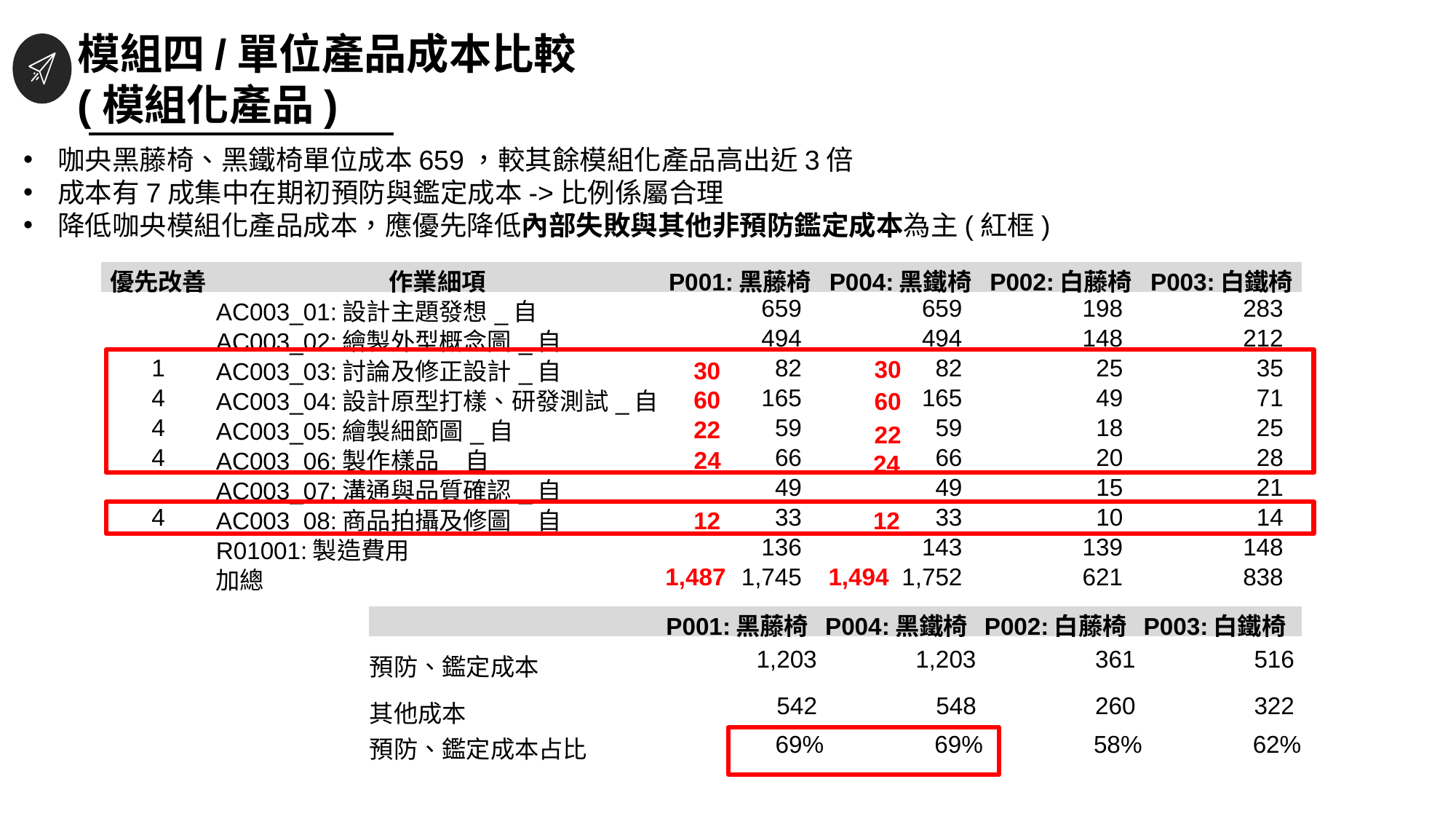

模組四/單位產品成本比較
(模組化產品)

咖央黑藤椅、黑鐵椅單位成本659，較其餘模組化產品高出近3倍
成本有7成集中在期初預防與鑑定成本->比例係屬合理
降低咖央模組化產品成本，應優先降低內部失敗與其他非預防鑑定成本為主(紅框)
| 優先改善 | 作業細項 | P001:黑藤椅 | P004:黑鐵椅 | P002:白藤椅 | P003:白鐵椅 |
| --- | --- | --- | --- | --- | --- |
|  | AC003\_01:設計主題發想\_自 | 659 | 659 | 198 | 283 |
|  | AC003\_02:繪製外型概念圖\_自 | 494 | 494 | 148 | 212 |
| 1 | AC003\_03:討論及修正設計\_自 | 82 | 82 | 25 | 35 |
| 4 | AC003\_04:設計原型打樣、研發測試\_自 | 165 | 165 | 49 | 71 |
| 4 | AC003\_05:繪製細節圖\_自 | 59 | 59 | 18 | 25 |
| 4 | AC003\_06:製作樣品\_自 | 66 | 66 | 20 | 28 |
|  | AC003\_07:溝通與品質確認\_自 | 49 | 49 | 15 | 21 |
| 4 | AC003\_08:商品拍攝及修圖\_自 | 33 | 33 | 10 | 14 |
|  | R01001:製造費用 | 136 | 143 | 139 | 148 |
|  | 加總 | 1,745 | 1,752 | 621 | 838 |
30

30
60
60
22
22
24
24
12
12

1,487
1,494
|  | P001:黑藤椅 | P004:黑鐵椅 | P002:白藤椅 | P003:白鐵椅 |
| --- | --- | --- | --- | --- |
| 預防、鑑定成本 | 1,203 | 1,203 | 361 | 516 |
| 其他成本 | 542 | 548 | 260 | 322 |
| 預防、鑑定成本占比 | 69% | 69% | 58% | 62% |